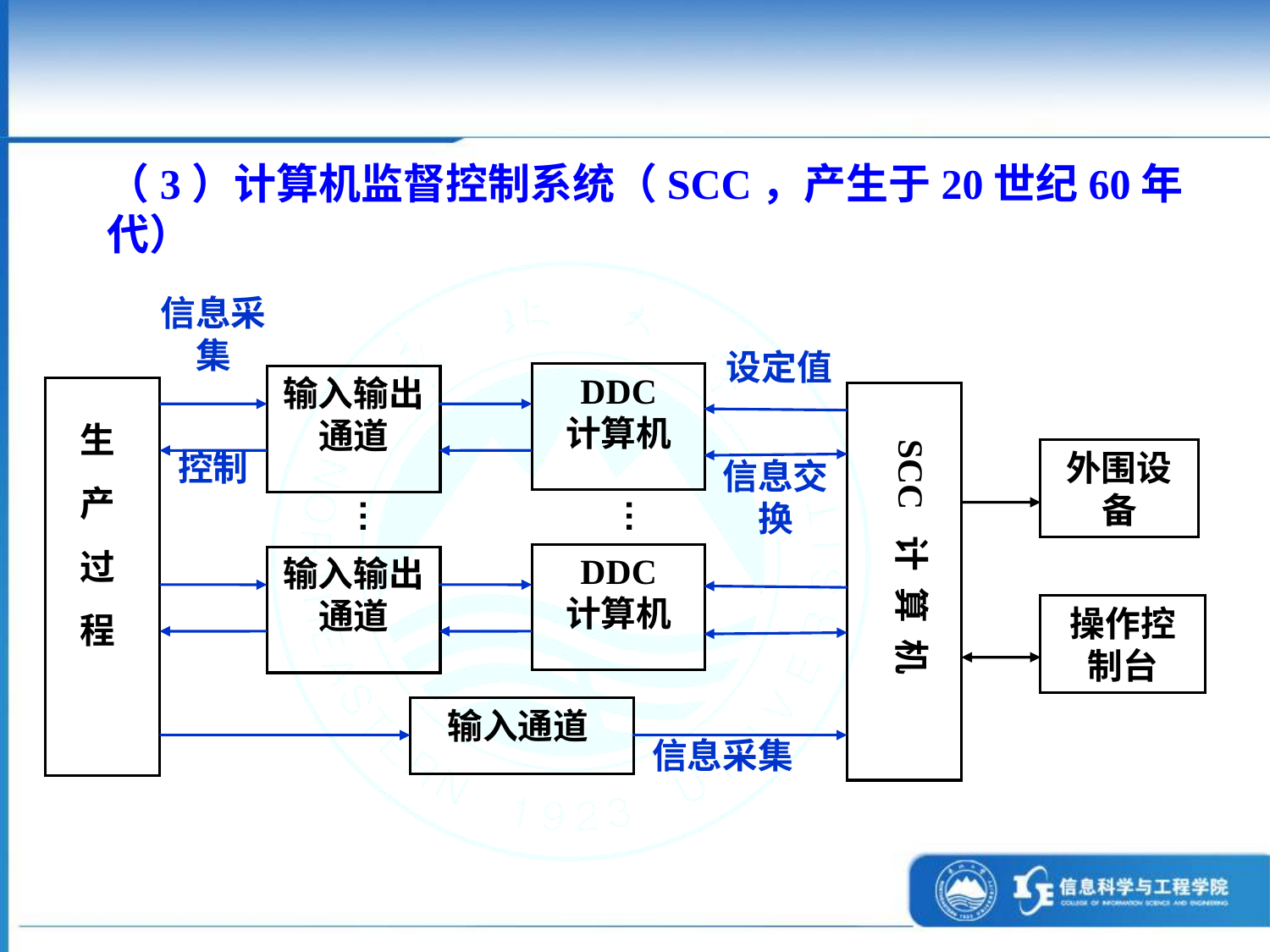

（3）计算机监督控制系统（SCC，产生于20世纪60年代）
信息采集
设定值
DDC
计算机

输入输出通道

SCC  计  算  机
生产过程

控制
外围设备
信息交换

…
…

DDC
计算机

输入输出通道

操作控制台

输入通道

信息采集